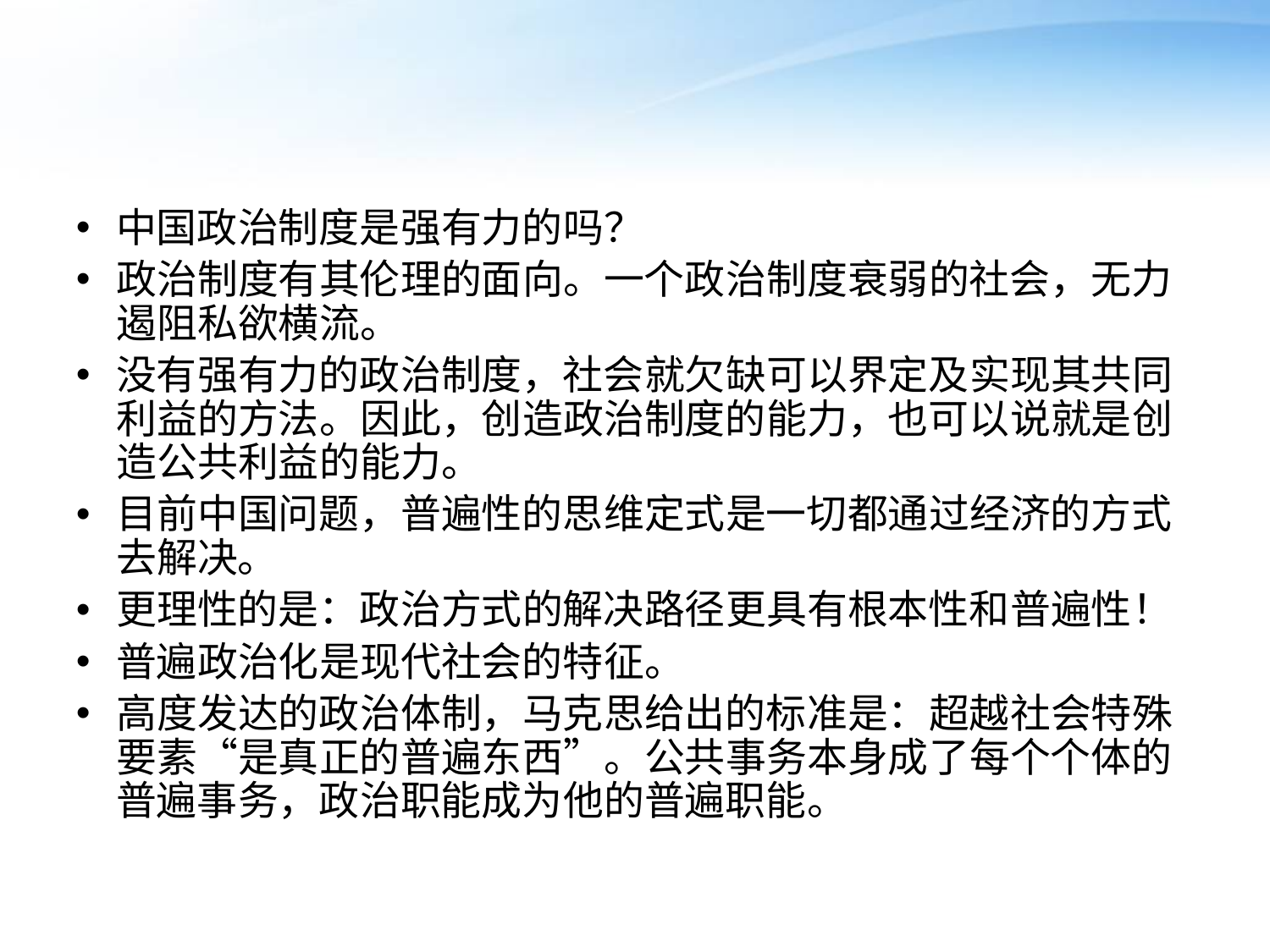

#
中国政治制度是强有力的吗？
政治制度有其伦理的面向。一个政治制度衰弱的社会，无力遏阻私欲横流。
没有强有力的政治制度，社会就欠缺可以界定及实现其共同利益的方法。因此，创造政治制度的能力，也可以说就是创造公共利益的能力。
目前中国问题，普遍性的思维定式是一切都通过经济的方式去解决。
更理性的是：政治方式的解决路径更具有根本性和普遍性！
普遍政治化是现代社会的特征。
高度发达的政治体制，马克思给出的标准是：超越社会特殊要素“是真正的普遍东西”。公共事务本身成了每个个体的普遍事务，政治职能成为他的普遍职能。